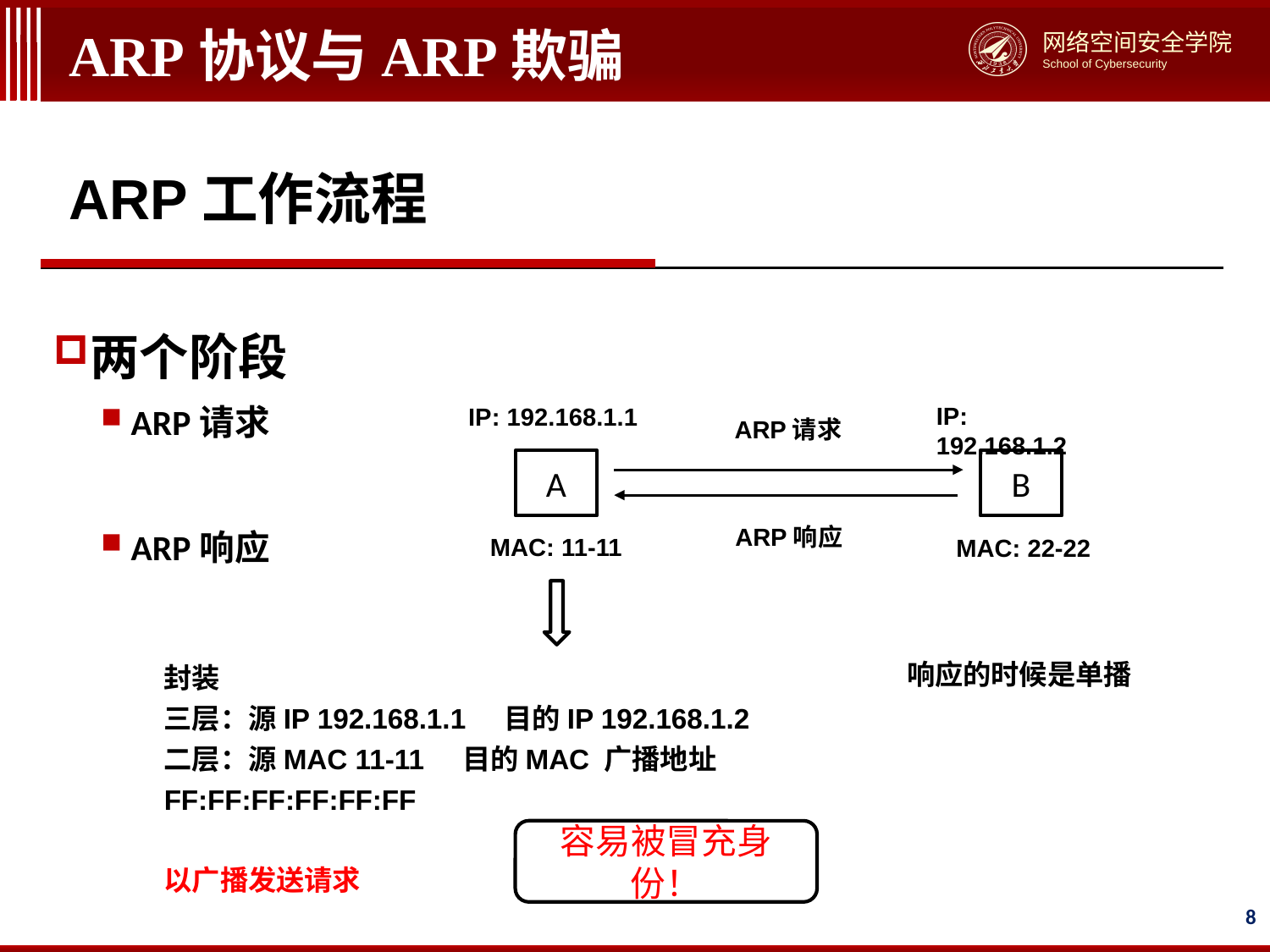

# ARP协议与ARP欺骗
ARP工作流程
两个阶段
ARP请求

ARP响应
IP: 192.168.1.2
IP: 192.168.1.1
ARP请求
A
B
ARP响应
MAC: 11-11
MAC: 22-22

响应的时候是单播
封装
三层：源IP 192.168.1.1    目的IP 192.168.1.2
二层：源MAC 11-11    目的MAC 广播地址 FF:FF:FF:FF:FF:FF

以广播发送请求
容易被冒充身份！